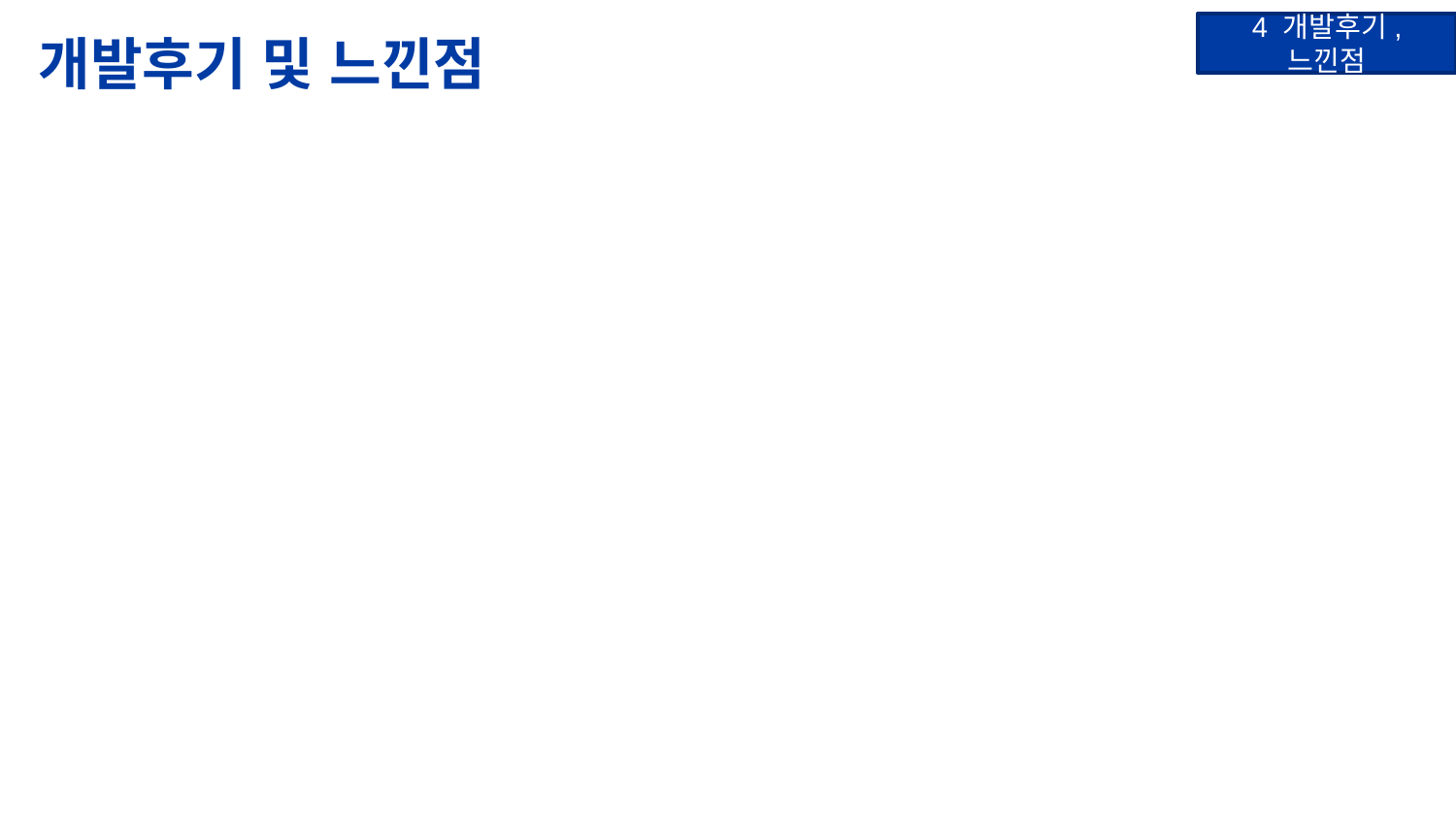

# 개발후기 및 느낀점
4 개발후기, 느낀점